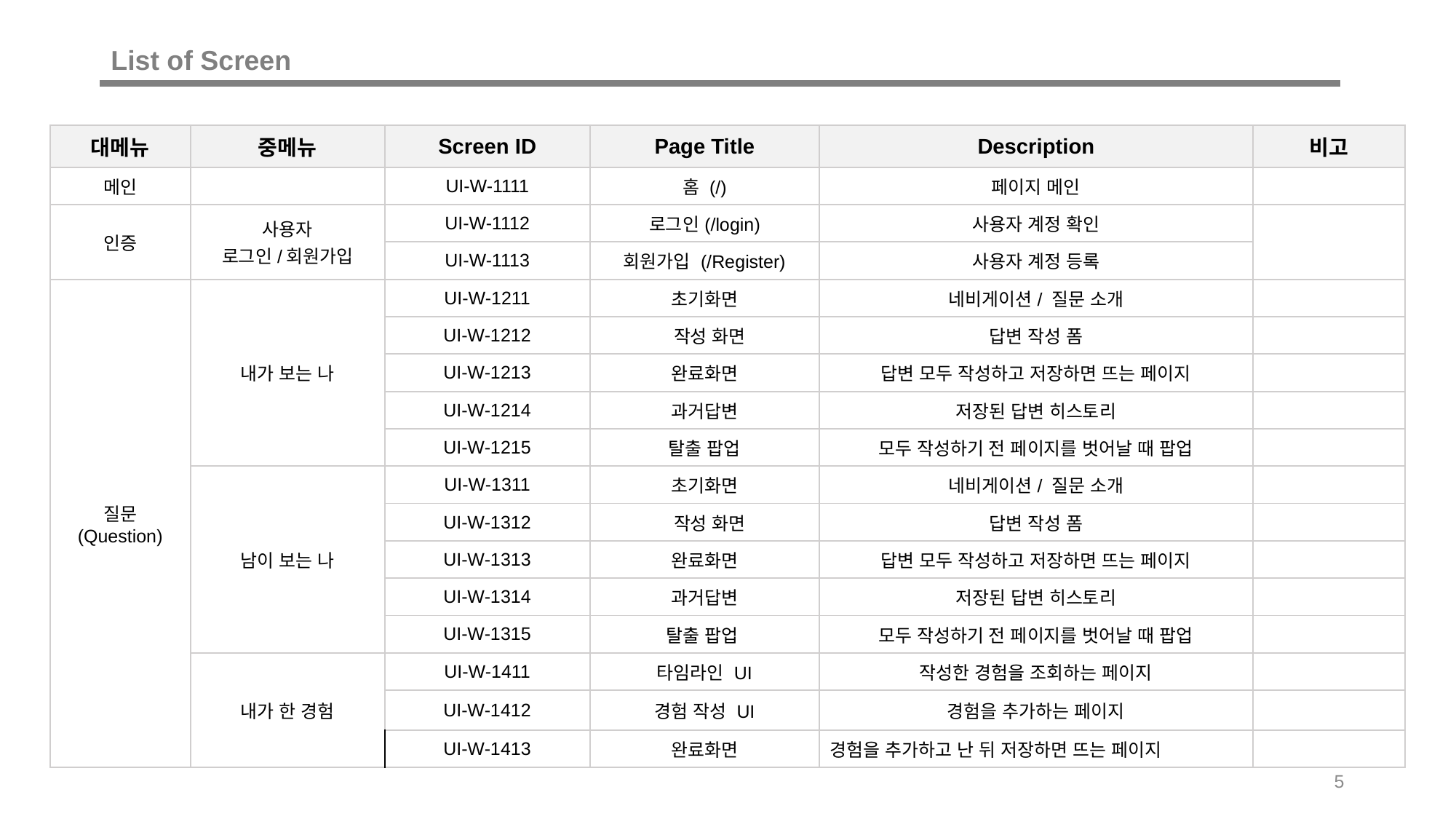

# List of Screen
| 대메뉴 | 중메뉴 | Screen ID | Page Title | Description | 비고 |
| --- | --- | --- | --- | --- | --- |
| 메인 |  | UI-W-1111 | 홈 (/) | 페이지 메인 |  |
| 인증 | 사용자 로그인/회원가입 | UI-W-1112 | 로그인(/login) | 사용자 계정 확인 |  |
|  |  | UI-W-1113 | 회원가입 (/Register) | 사용자 계정 등록 |  |
| 질문 (Question) | 내가 보는 나 | UI-W-1211 | 초기화면 | 네비게이션/ 질문 소개 |  |
|  |  | UI-W-1212 | 작성 화면 | 답변 작성 폼 |  |
|  |  | UI-W-1213 | 완료화면 | 답변 모두 작성하고 저장하면 뜨는 페이지 |  |
|  |  | UI-W-1214 | 과거답변 | 저장된 답변 히스토리 |  |
|  |  | UI-W-1215 | 탈출 팝업 | 모두 작성하기 전 페이지를 벗어날 때 팝업 |  |
|  | 남이 보는 나 | UI-W-1311 | 초기화면 | 네비게이션/ 질문 소개 |  |
|  |  | UI-W-1312 | 작성 화면 | 답변 작성 폼 |  |
|  |  | UI-W-1313 | 완료화면 | 답변 모두 작성하고 저장하면 뜨는 페이지 |  |
|  |  | UI-W-1314 | 과거답변 | 저장된 답변 히스토리 |  |
|  |  | UI-W-1315 | 탈출 팝업 | 모두 작성하기 전 페이지를 벗어날 때 팝업 |  |
|  | 내가 한 경험 | UI-W-1411 | 타임라인 UI | 작성한 경험을 조회하는 페이지 |  |
|  |  | UI-W-1412 | 경험 작성 UI | 경험을 추가하는 페이지 |  |
|  |  | UI-W-1413 | 완료화면 | 경험을 추가하고 난 뒤 저장하면 뜨는 페이지 |  |
5